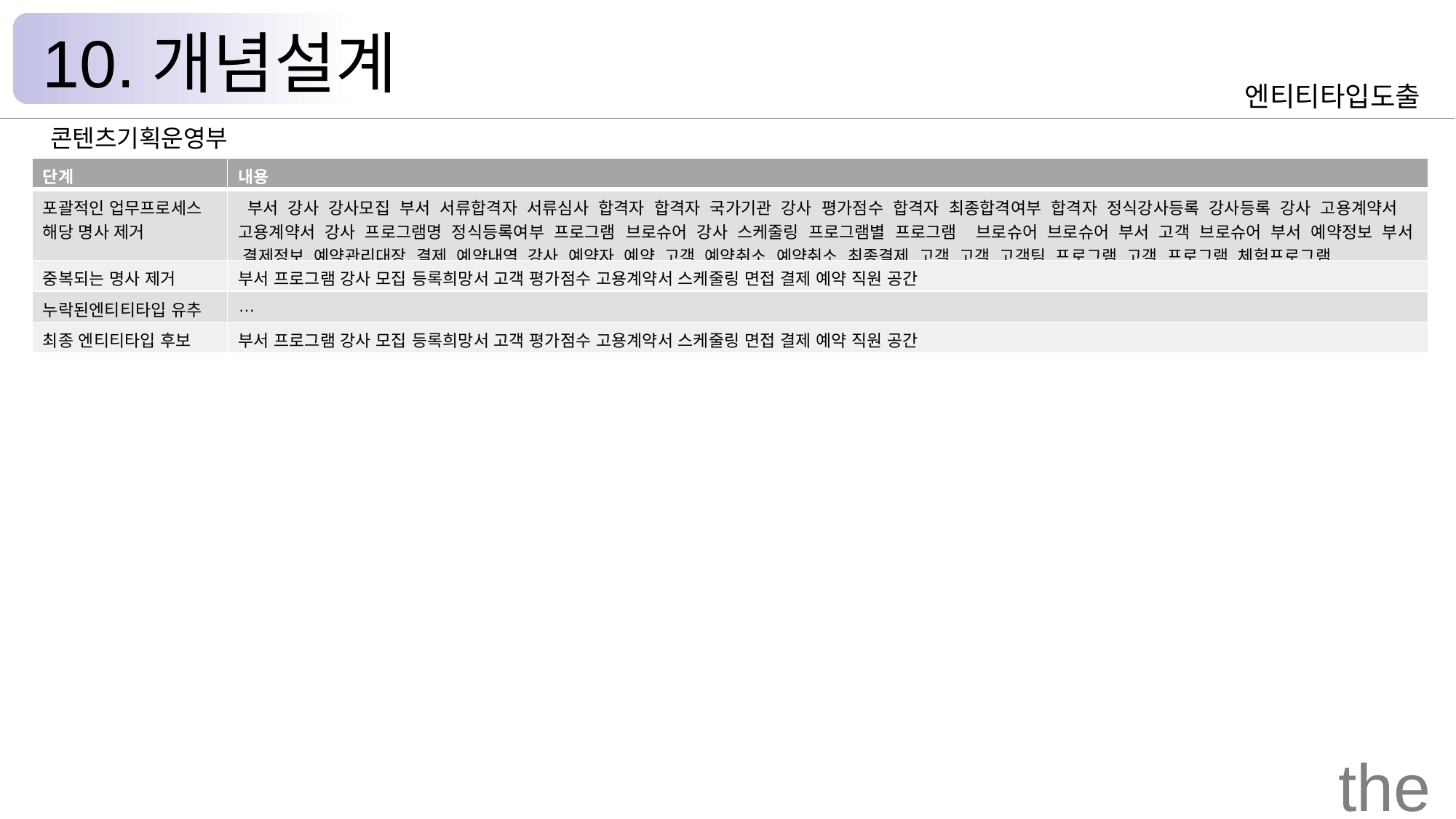

10.개념설계

엔티티타입도출
콘텐츠기획운영부
| 단계 | 내용 |
| --- | --- |
| 포괄적인 업무프로세스 해당 명사 제거 | 부서 강사 강사모집 부서 서류합격자 서류심사 합격자 합격자 국가기관 강사 평가점수 합격자 최종합격여부 합격자 정식강사등록 강사등록 강사 고용계약서 고용계약서 강사 프로그램명 정식등록여부 프로그램 브로슈어 강사 스케줄링 프로그램별 프로그램 브로슈어 브로슈어 부서 고객 브로슈어 부서 예약정보 부서 결제정보 예약관리대장 결제 예약내역 강사 예약자 예약 고객 예약취소 예약취소 최종결제 고객 고객 고객팀 프로그램 고객 프로그램 체험프로그램 |
| 중복되는 명사 제거 | 부서 프로그램 강사 모집 등록희망서 고객 평가점수 고용계약서 스케줄링 면접 결제 예약 직원 공간 |
| 누락된엔티티타입 유추 | … |
| 최종 엔티티타입 후보 | 부서 프로그램 강사 모집 등록희망서 고객 평가점수 고용계약서 스케줄링 면접 결제 예약 직원 공간 |
the Palace